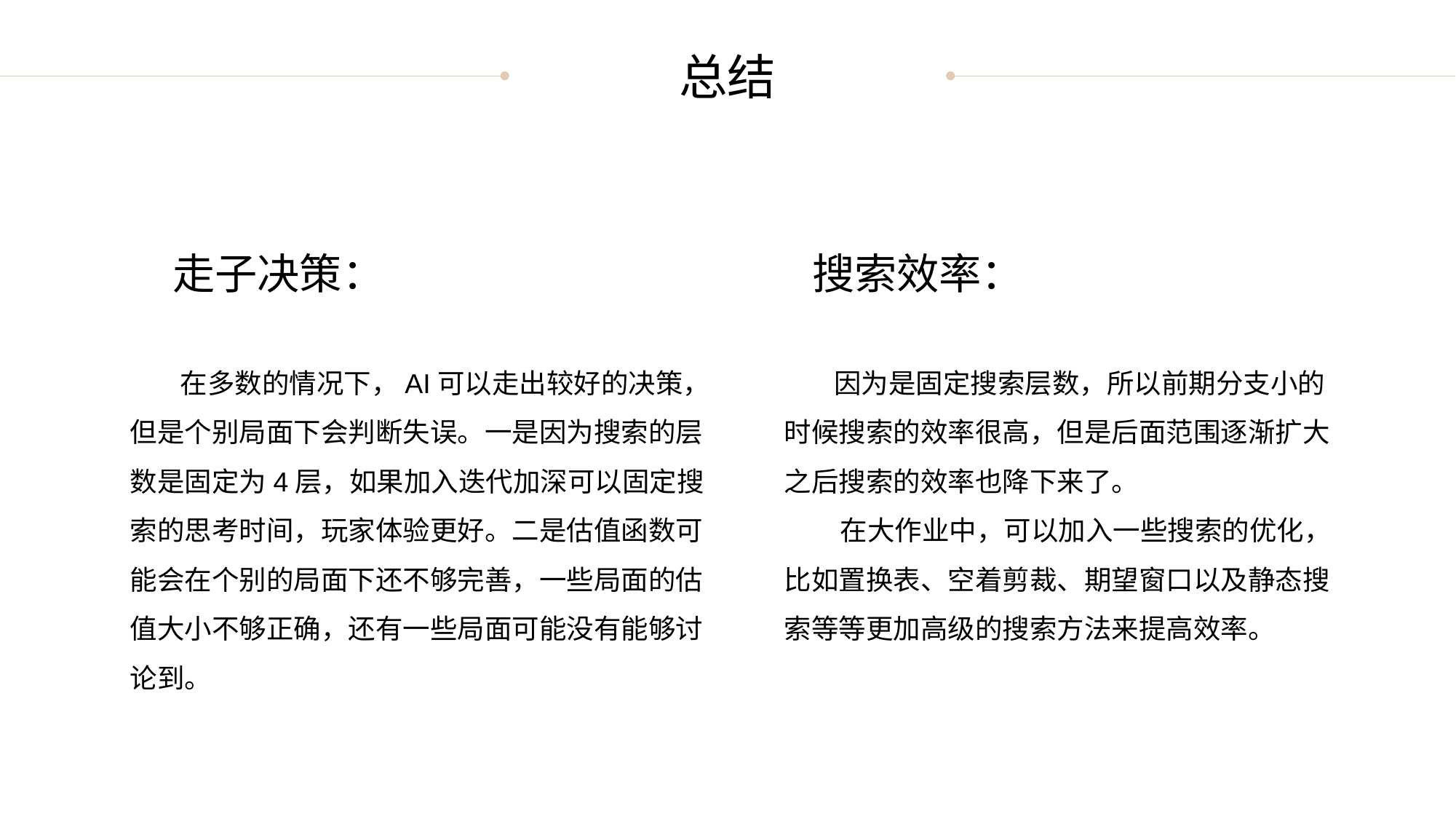

总结
走子决策：
搜索效率：
       在多数的情况下，AI可以走出较好的决策，但是个别局面下会判断失误。一是因为搜索的层数是固定为4层，如果加入迭代加深可以固定搜索的思考时间，玩家体验更好。二是估值函数可能会在个别的局面下还不够完善，一些局面的估值大小不够正确，还有一些局面可能没有能够讨论到。
       因为是固定搜索层数，所以前期分支小的时候搜索的效率很高，但是后面范围逐渐扩大之后搜索的效率也降下来了。
        在大作业中，可以加入一些搜索的优化，比如置换表、空着剪裁、期望窗口以及静态搜索等等更加高级的搜索方法来提高效率。